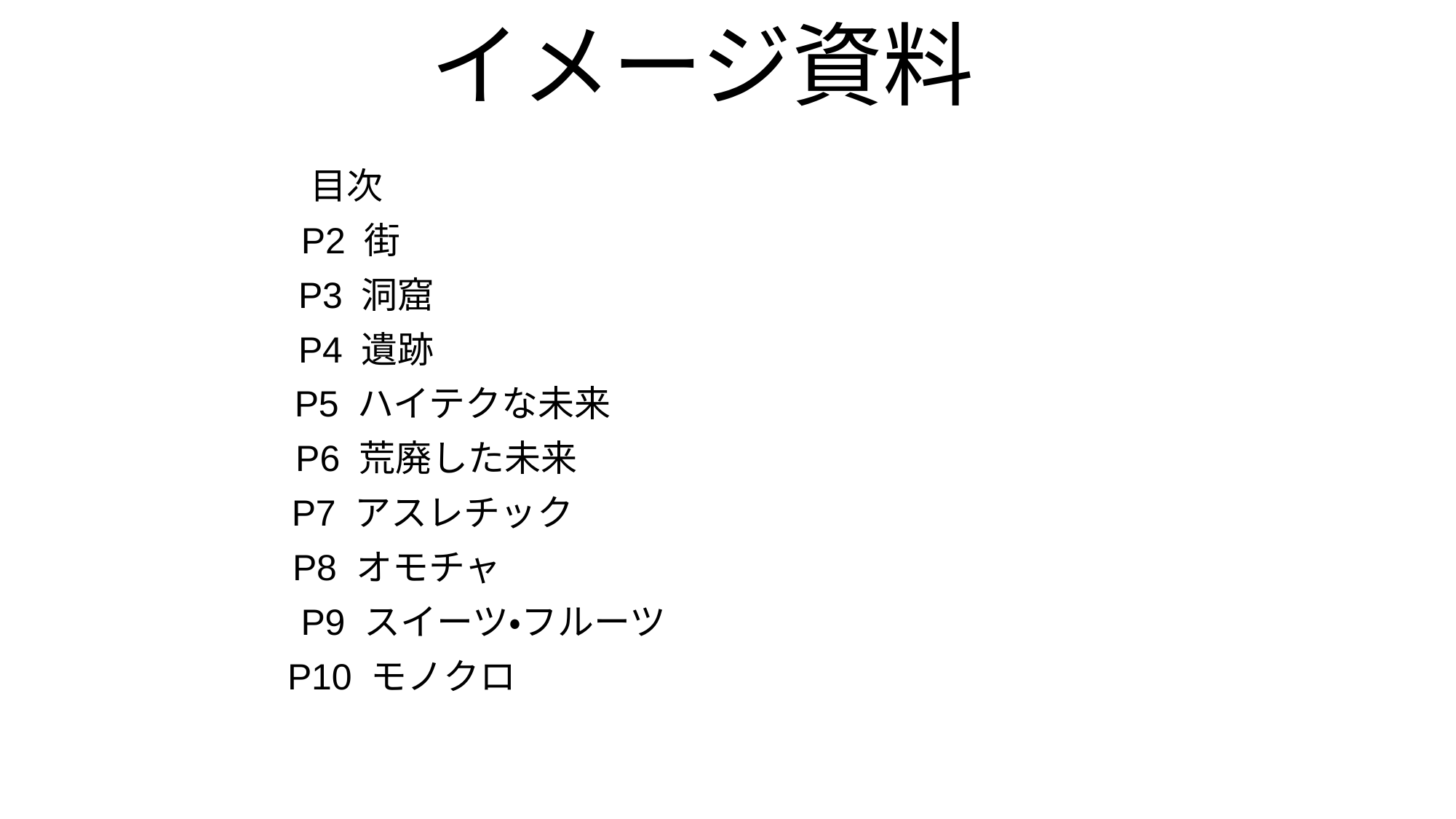

# イメージ資料
目次
P2 街
   P3 洞窟
   P4 遺跡
                    P5 ハイテクな未来
　　　　  P6 荒廃した未来
                P7 アスレチック
         P8 オモチャ
                          P9 スイーツ・フルーツ
          P10 モノクロ